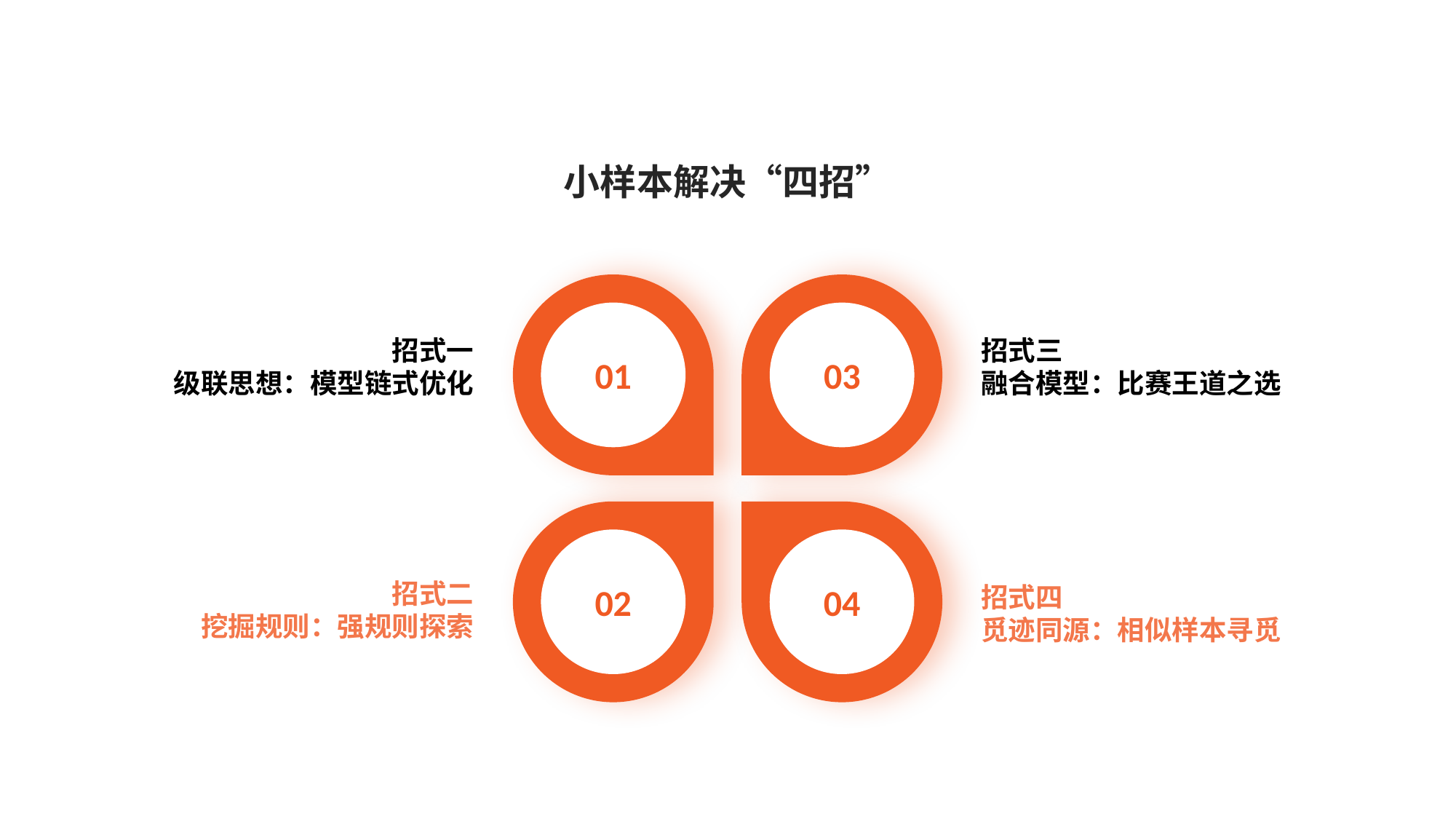

小样本解决“四招”

01

03

02

04
招式一
级联思想：模型链式优化
招式三
融合模型：比赛王道之选
招式二
挖掘规则：强规则探索
招式四
觅迹同源：相似样本寻觅